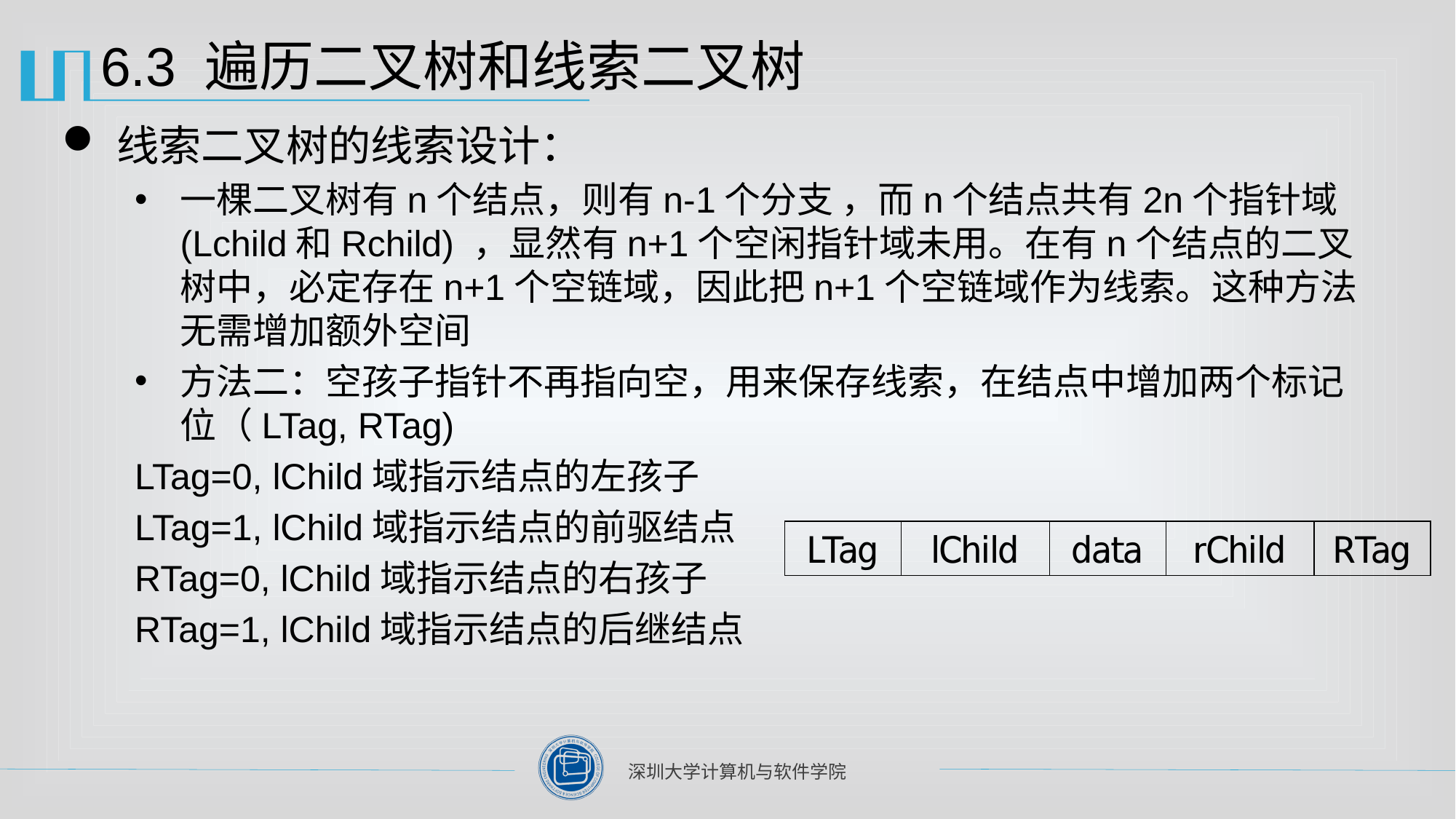

# 6.3 遍历二叉树和线索二叉树
线索二叉树的线索设计：
一棵二叉树有n个结点，则有n-1个分支 ，而n个结点共有2n个指针域(Lchild和Rchild) ，显然有n+1个空闲指针域未用。在有n个结点的二叉树中，必定存在n+1个空链域，因此把n+1个空链域作为线索。这种方法无需增加额外空间
方法二：空孩子指针不再指向空，用来保存线索，在结点中增加两个标记位（LTag, RTag)
LTag=0, lChild域指示结点的左孩子
LTag=1, lChild域指示结点的前驱结点
RTag=0, lChild域指示结点的右孩子
RTag=1, lChild域指示结点的后继结点

LTag
lChild
data
rChild
RTag
60